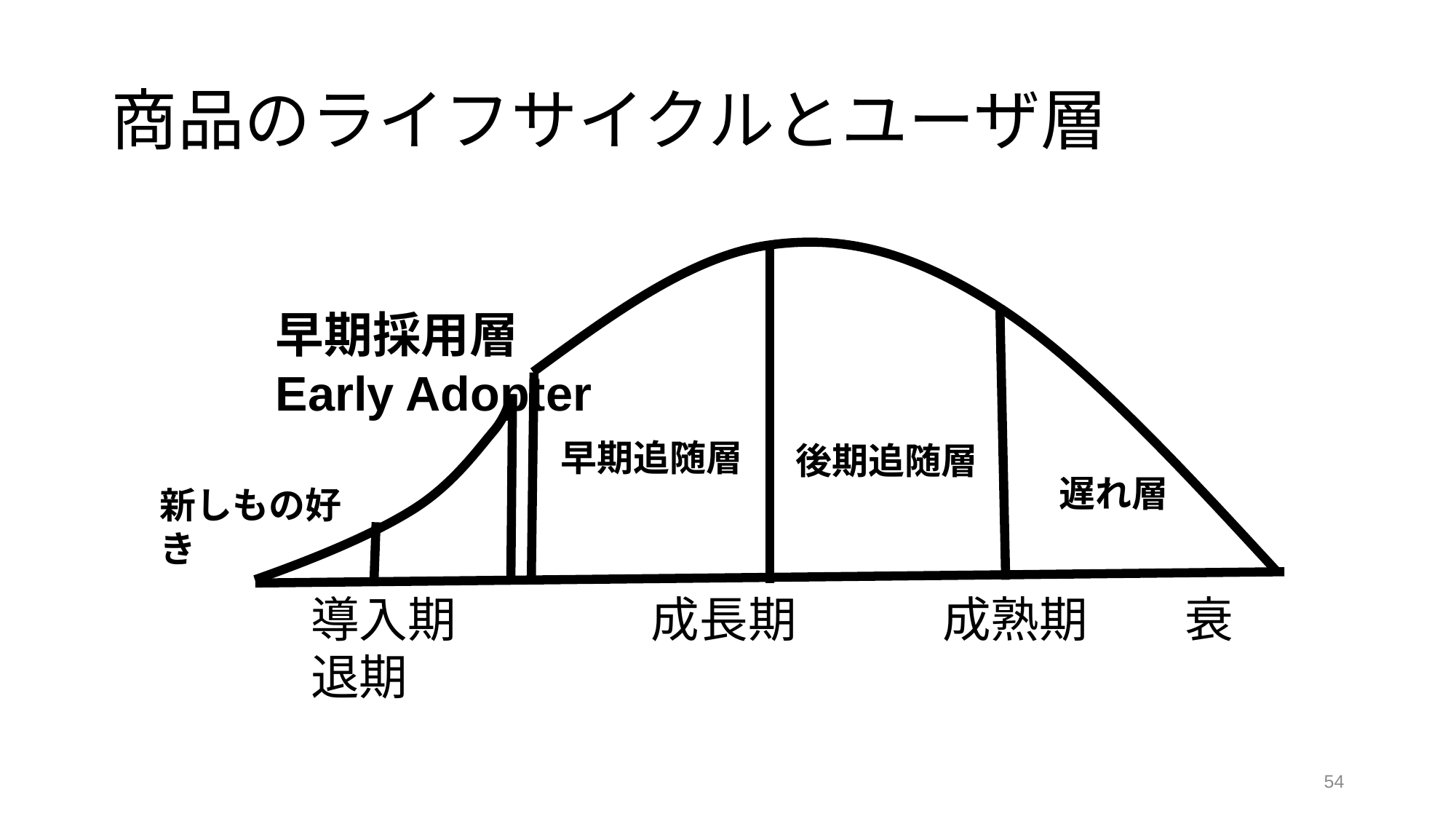

# 商品のライフサイクルとユーザ層

早期採用層
Early Adopter

早期追随層
後期追随層
遅れ層
新しもの好き
導入期　　　　成長期　　　成熟期　　衰退期
54